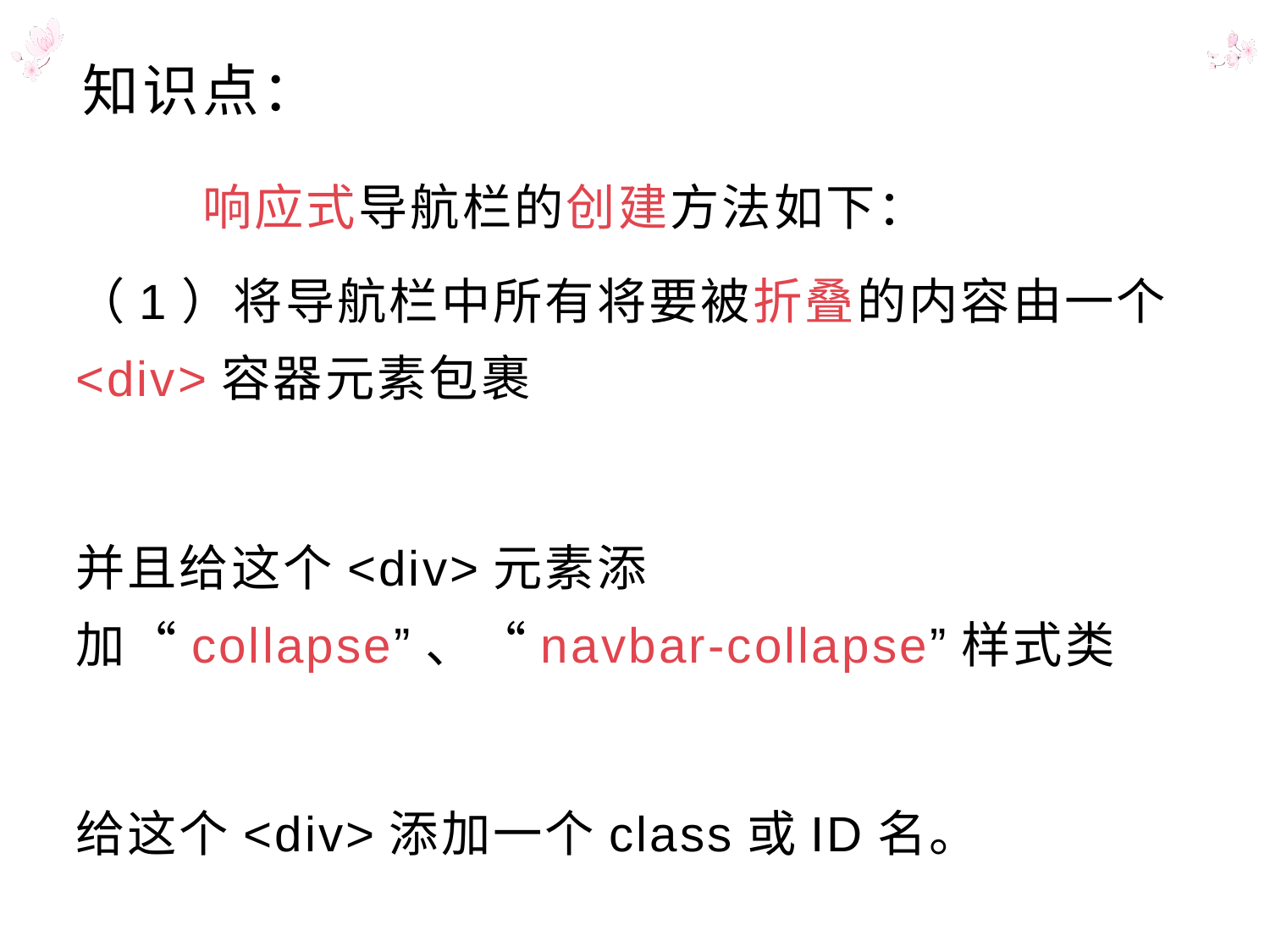

# 知识点：
	响应式导航栏的创建方法如下：
（1）将导航栏中所有将要被折叠的内容由一个<div>容器元素包裹

并且给这个<div>元素添加“collapse”、“navbar-collapse”样式类

给这个<div>添加一个class或ID名。